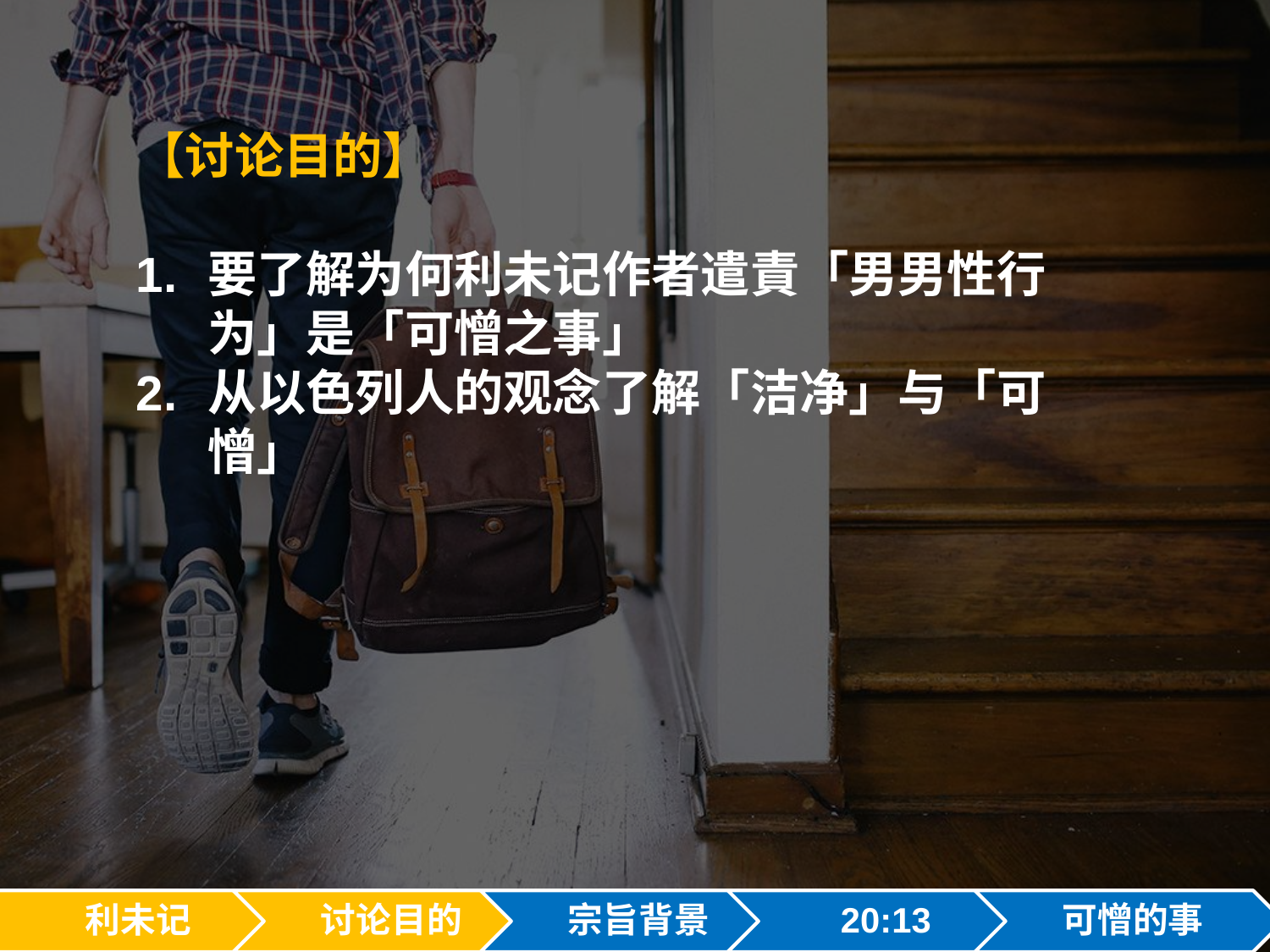

【讨论目的】

要了解为何利未记作者遣責「男男性行为」是「可憎之事」
从以色列人的观念了解「洁净」与「可憎」
利未记
讨论目的
宗旨背景
20:13
可憎的事